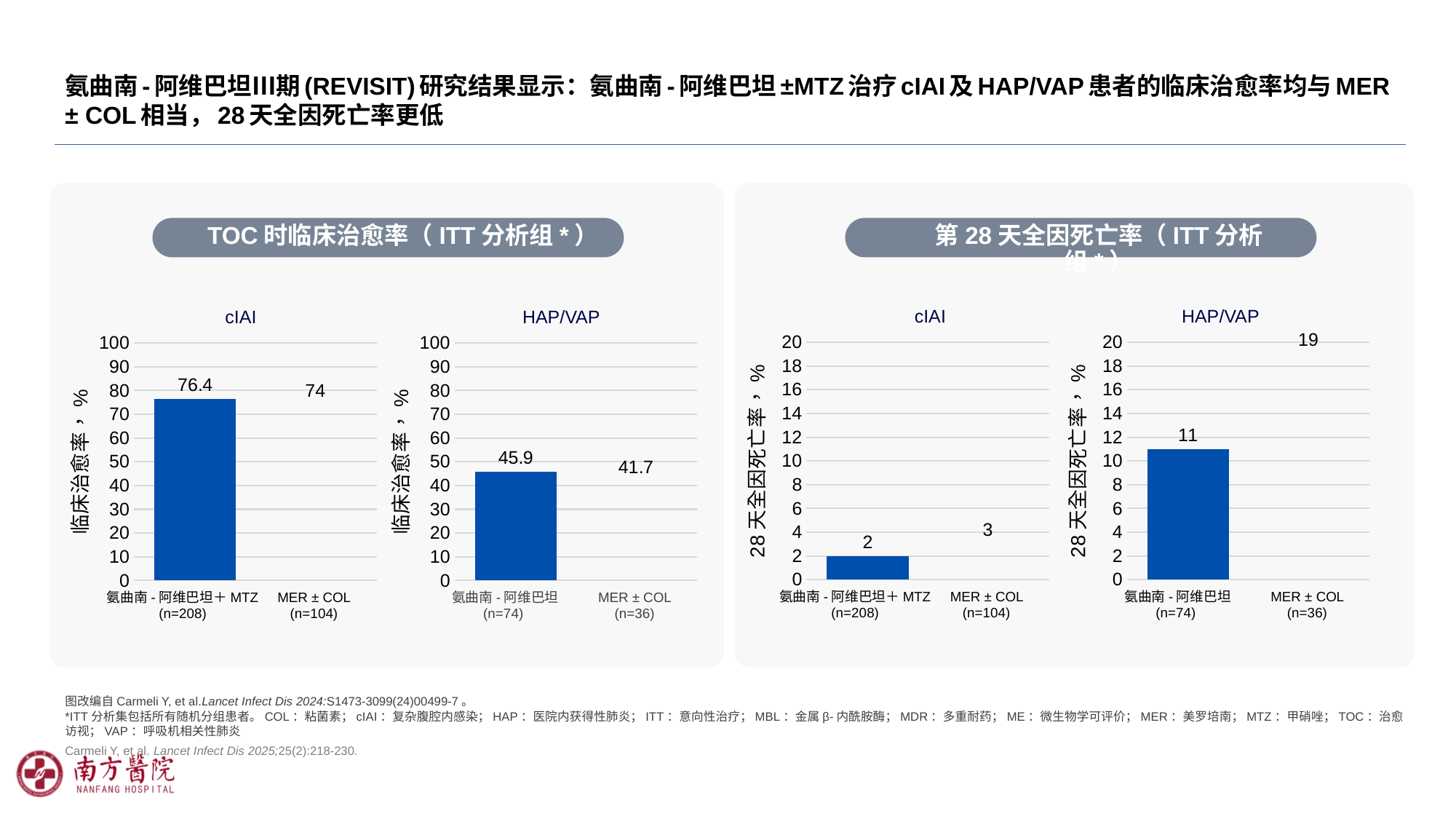

# 氨曲南-阿维巴坦Ⅲ期(REVISIT)研究结果显示：氨曲南-阿维巴坦±MTZ治疗cIAI及HAP/VAP患者的临床治愈率均与MER ± COL相当，28天全因死亡率更低

TOC时临床治愈率（ITT分析组*）

第28天全因死亡率（ITT分析组*）

### Chart

| Category | 氨曲南/阿维巴坦＋MTZ
（n=208） | MER ± COL
 (n=104) |
|---|---|---|
|  | 2.0 | 3.0 |
氨曲南-阿维巴坦＋MTZ
(n=208)
MER ± COL
(n=104)

### Chart

| Category | 氨曲南/阿维巴坦＋MTZ
（n=74） | MER ± COL
 (n=36) |
|---|---|---|
|  | 11.0 | 19.0 |
氨曲南-阿维巴坦
(n=74)
MER ± COL
(n=36)

### Chart

| Category | 氨曲南/阿维巴坦＋MTZ
（n=208） | MER ± COL
 (n=104) |
|---|---|---|
|  | 76.4 | 74.0 |
氨曲南-阿维巴坦＋MTZ
(n=208)
MER ± COL
(n=104)

### Chart

| Category | 氨曲南/阿维巴坦＋MTZ
（n=74） | MER ± COL
 (n=36) |
|---|---|---|
|  | 45.9 | 41.7 |
氨曲南-阿维巴坦
(n=74)
MER ± COL
(n=36)
cIAI
HAP/VAP
cIAI
HAP/VAP
图改编自Carmeli Y, et al.Lancet Infect Dis 2024:S1473-3099(24)00499-7。
*ITT分析集包括所有随机分组患者。COL：粘菌素；cIAI：复杂腹腔内感染；HAP：医院内获得性肺炎；ITT：意向性治疗；MBL：金属β-内酰胺酶；MDR：多重耐药；ME：微生物学可评价；MER：美罗培南；MTZ：甲硝唑；TOC：治愈访视；VAP：呼吸机相关性肺炎
Carmeli Y, et al. Lancet Infect Dis 2025;25(2):218-230.